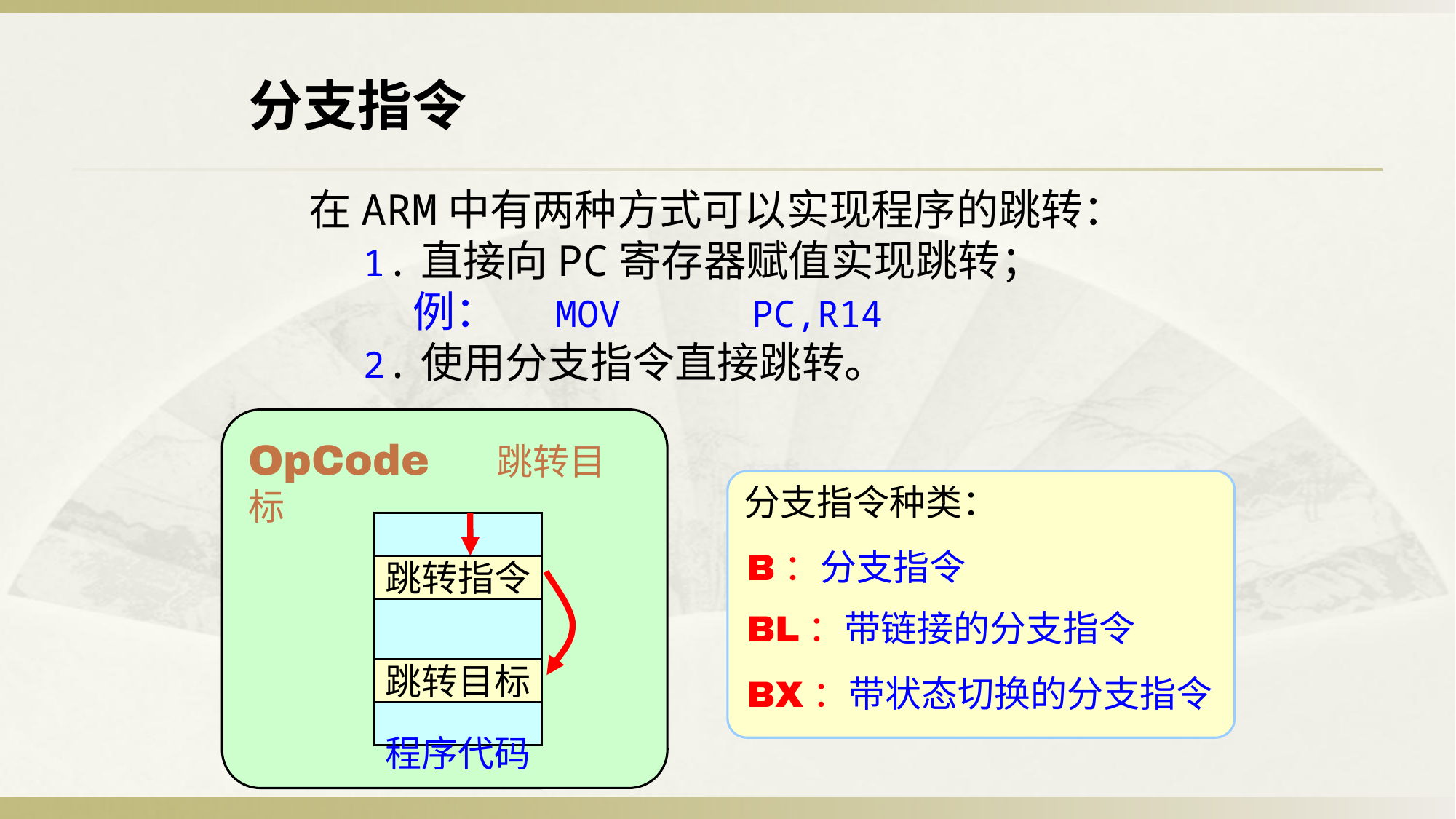

分支指令
在ARM中有两种方式可以实现程序的跳转：
1.直接向PC寄存器赋值实现跳转；
     例：      MOV      PC,R14
2.使用分支指令直接跳转。

OpCode    跳转目标

程序代码
跳转指令
跳转目标
分支指令种类：

B：分支指令
BL：带链接的分支指令
BX：带状态切换的分支指令